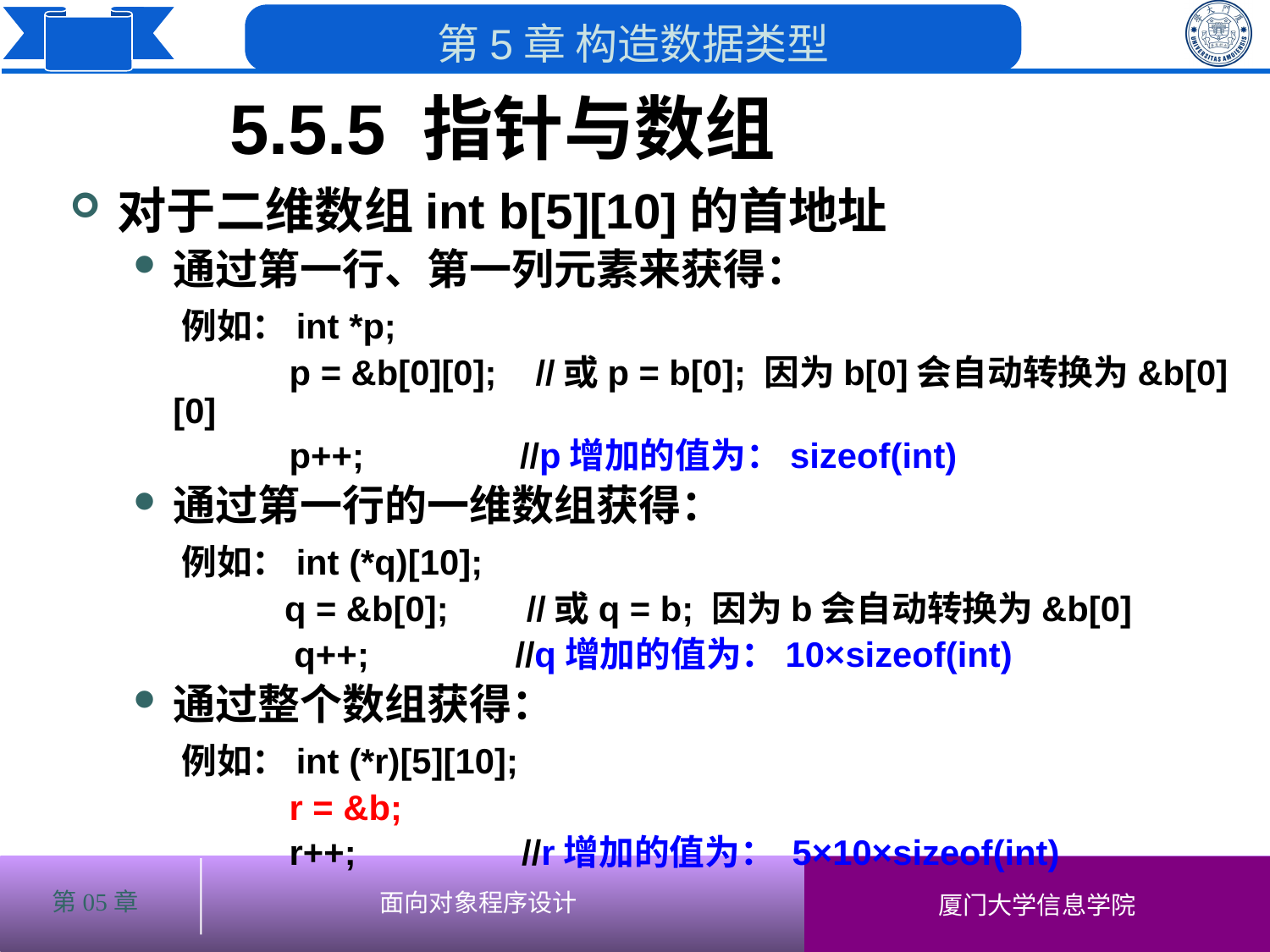

5.5.5 指针与数组
对于二维数组int b[5][10]的首地址
通过第一行、第一列元素来获得：
    例如：int *p;
                p = &b[0][0];    //或p = b[0]; 因为b[0]会自动转换为&b[0][0]
                p++;                //p增加的值为：sizeof(int)
通过第一行的一维数组获得：
    例如：int (*q)[10];
         q = &b[0];        //或q = b; 因为b会自动转换为&b[0]
          q++;               //q增加的值为：10×sizeof(int)
通过整个数组获得：
    例如：int (*r)[5][10];
                r = &b;
                r++;                 //r增加的值为： 5×10×sizeof(int)
80